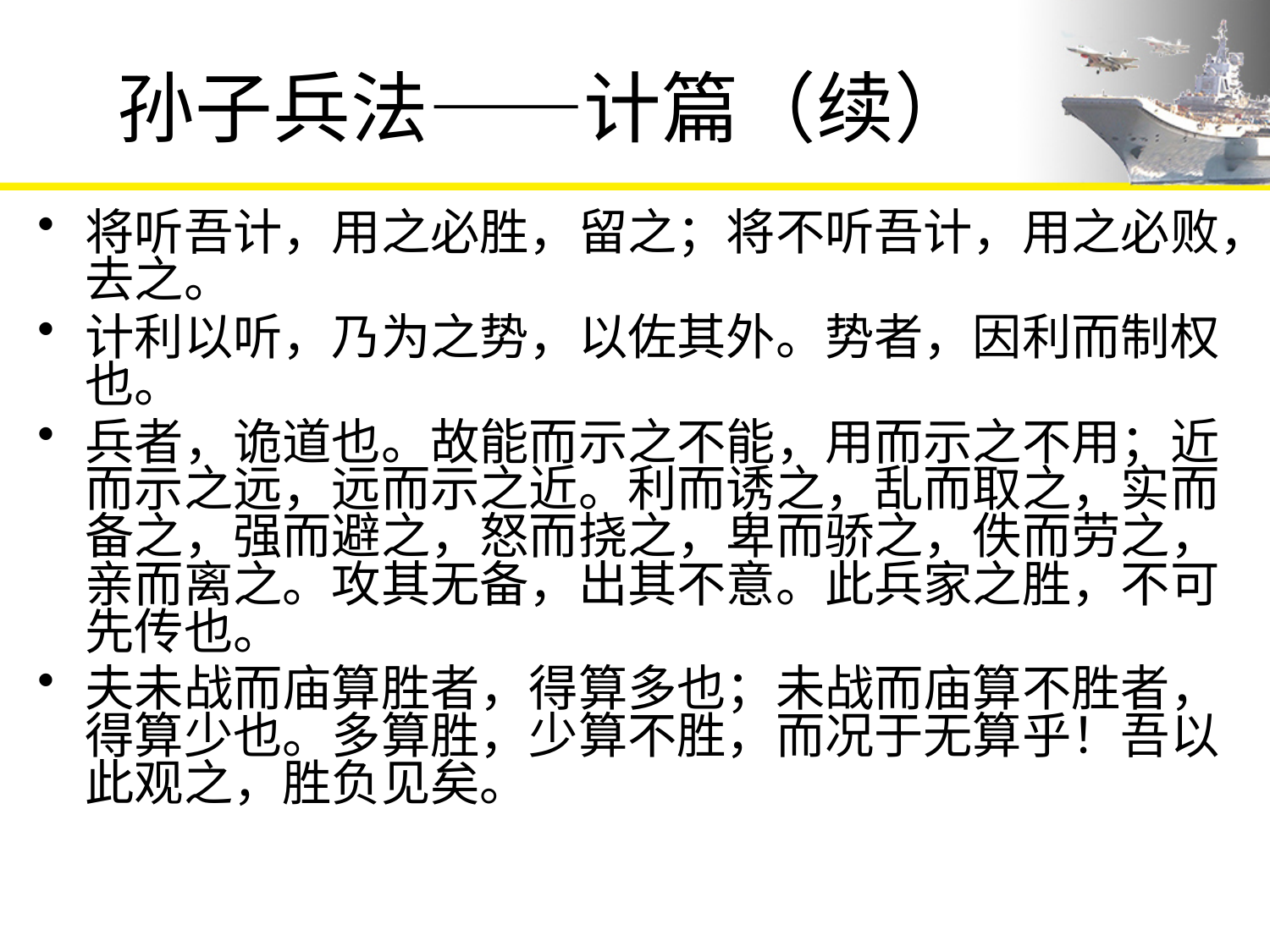

# 孙子兵法——计篇（续）
将听吾计，用之必胜，留之；将不听吾计，用之必败，去之。
计利以听，乃为之势，以佐其外。势者，因利而制权也。
兵者，诡道也。故能而示之不能，用而示之不用；近而示之远，远而示之近。利而诱之，乱而取之，实而备之，强而避之，怒而挠之，卑而骄之，佚而劳之，亲而离之。攻其无备，出其不意。此兵家之胜，不可先传也。
夫未战而庙算胜者，得算多也；未战而庙算不胜者，得算少也。多算胜，少算不胜，而况于无算乎！吾以此观之，胜负见矣。